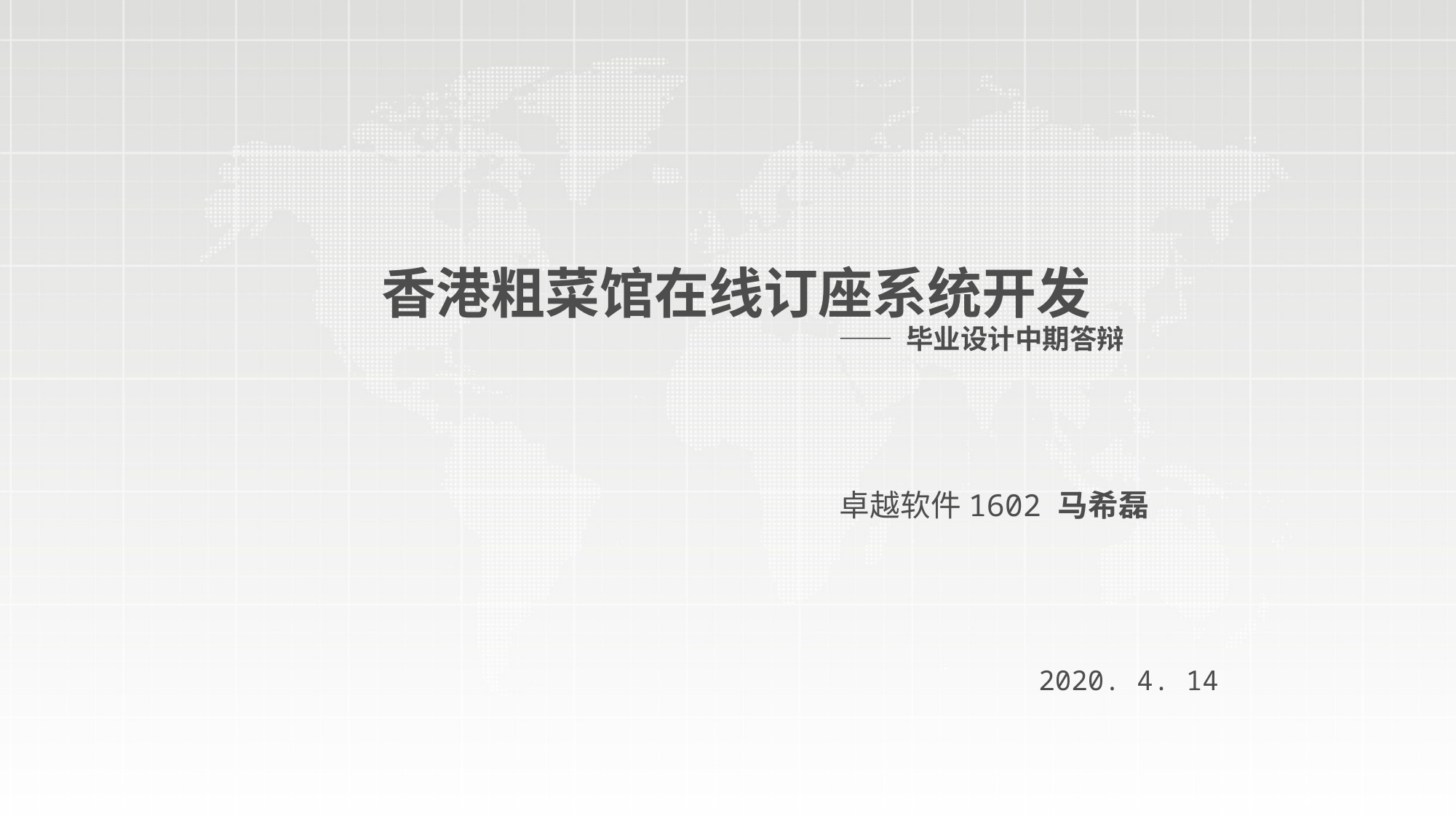

香港粗菜馆在线订座系统开发
—— 毕业设计中期答辩
卓越软件1602	马希磊
2020. 4. 14